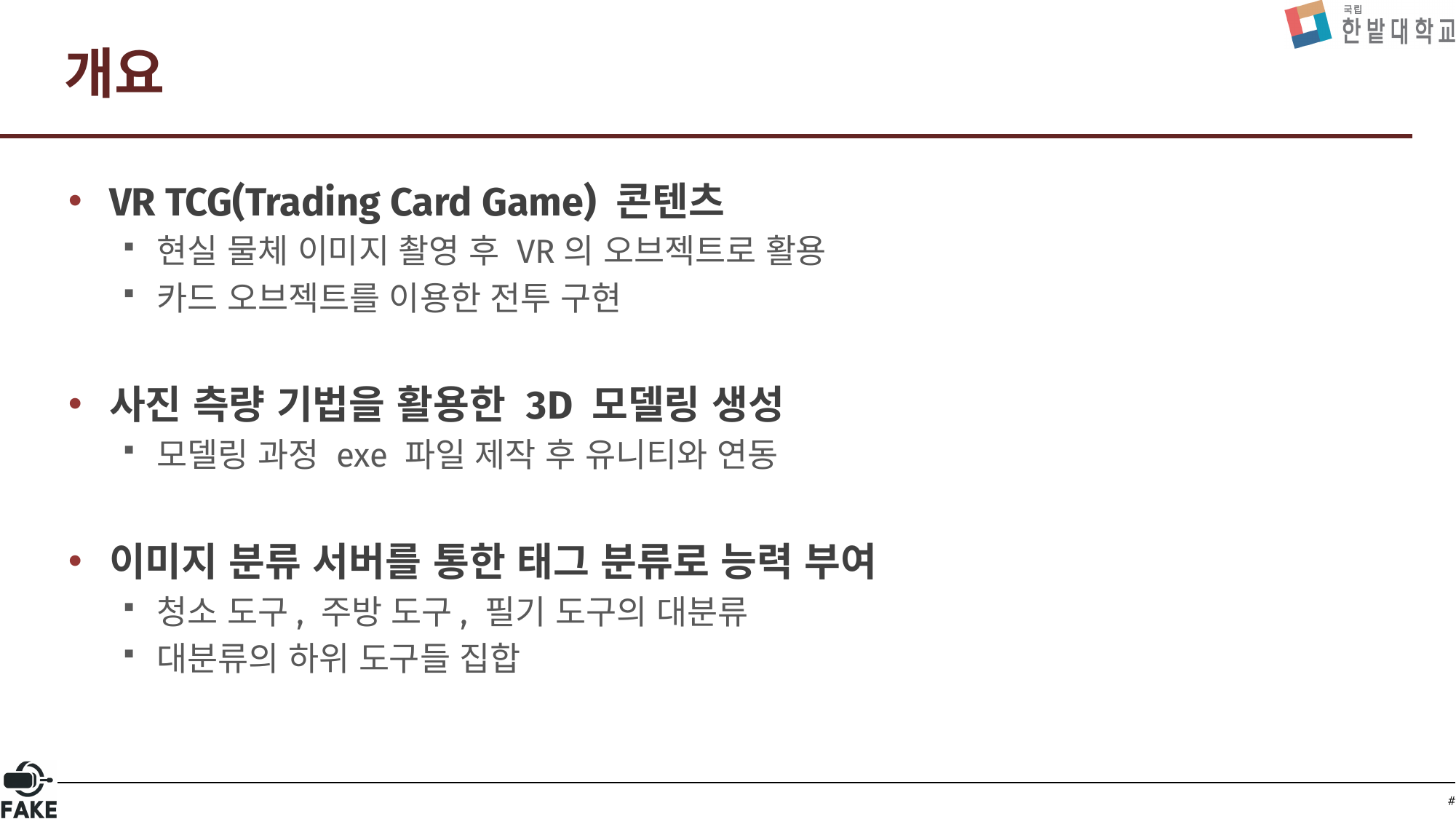

# 개요
VR TCG(Trading Card Game) 콘텐츠
현실 물체 이미지 촬영 후 VR의 오브젝트로 활용
카드 오브젝트를 이용한 전투 구현

사진 측량 기법을 활용한 3D 모델링 생성
모델링 과정 exe 파일 제작 후 유니티와 연동

이미지 분류 서버를 통한 태그 분류로 능력 부여
청소 도구, 주방 도구, 필기 도구의 대분류
대분류의 하위 도구들 집합